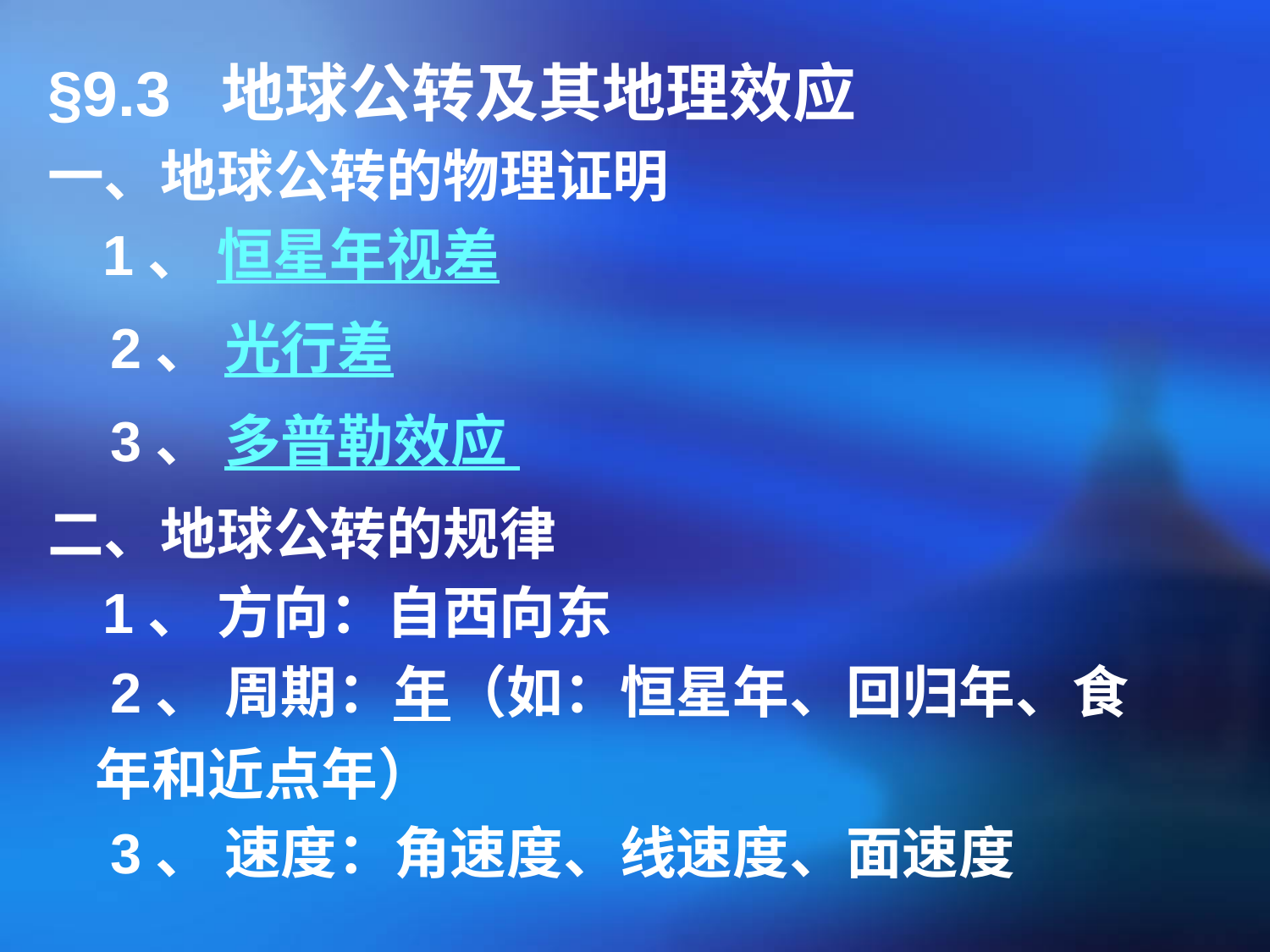

§9.3  地球公转及其地理效应
一、地球公转的物理证明
    1、 恒星年视差
    2、 光行差
    3、 多普勒效应
二、地球公转的规律
    1、 方向：自西向东
    2、 周期：年（如：恒星年、回归年、食年和近点年）
    3、 速度：角速度、线速度、面速度